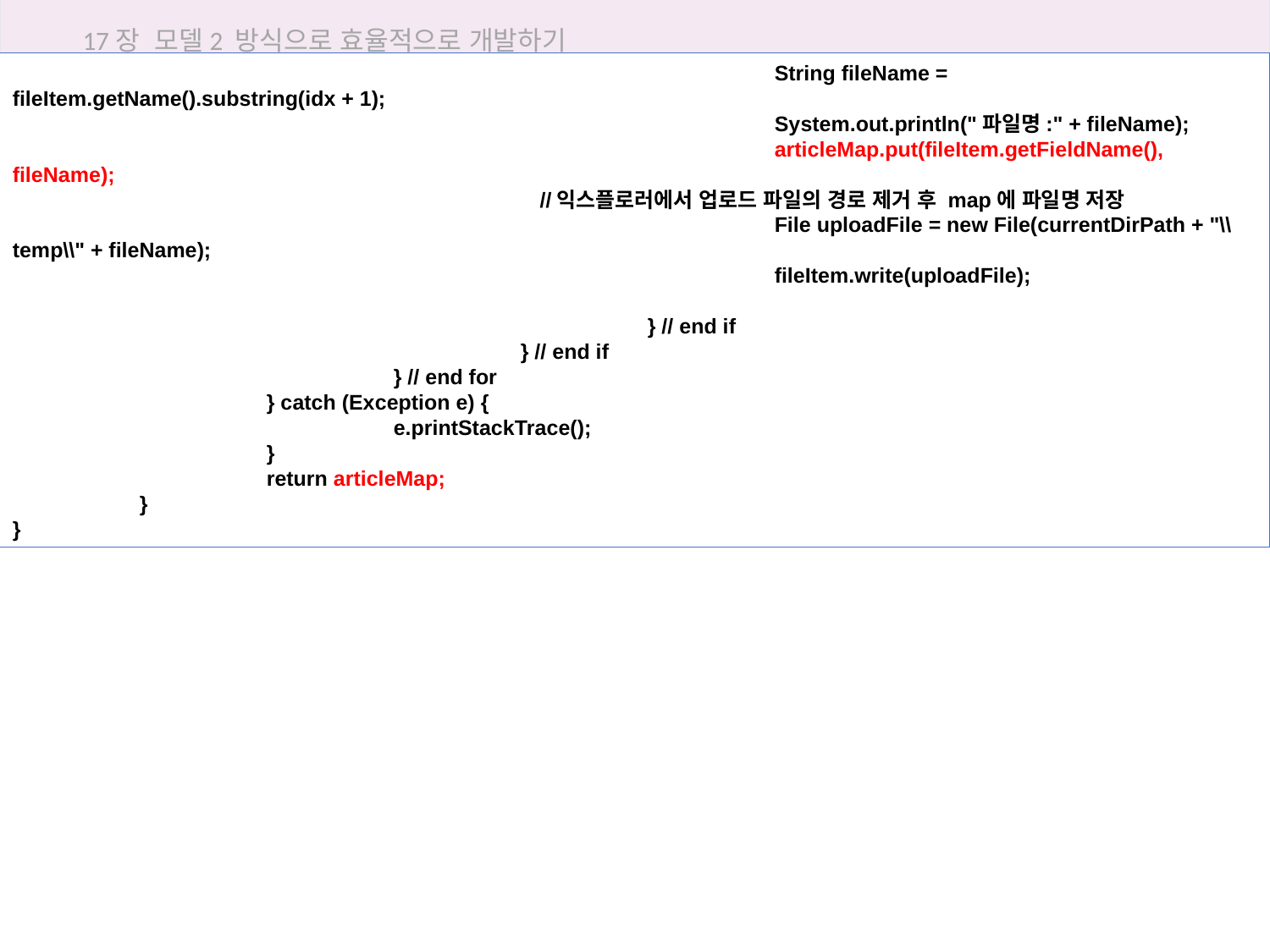

17장  모델2 방식으로 효율적으로 개발하기
						String fileName = fileItem.getName().substring(idx + 1);
						System.out.println("파일명:" + fileName);
						articleMap.put(fileItem.getFieldName(), fileName);
                                                                                         //익스플로러에서 업로드 파일의 경로 제거 후 map에 파일명 저장
						File uploadFile = new File(currentDirPath + "\\temp\\" + fileName);
						fileItem.write(uploadFile);

					} // end if
				} // end if
			} // end for
		} catch (Exception e) {
			e.printStackTrace();
		}
		return articleMap;
	}
}
17.4 모델2로 답변형 게시판 구현하기